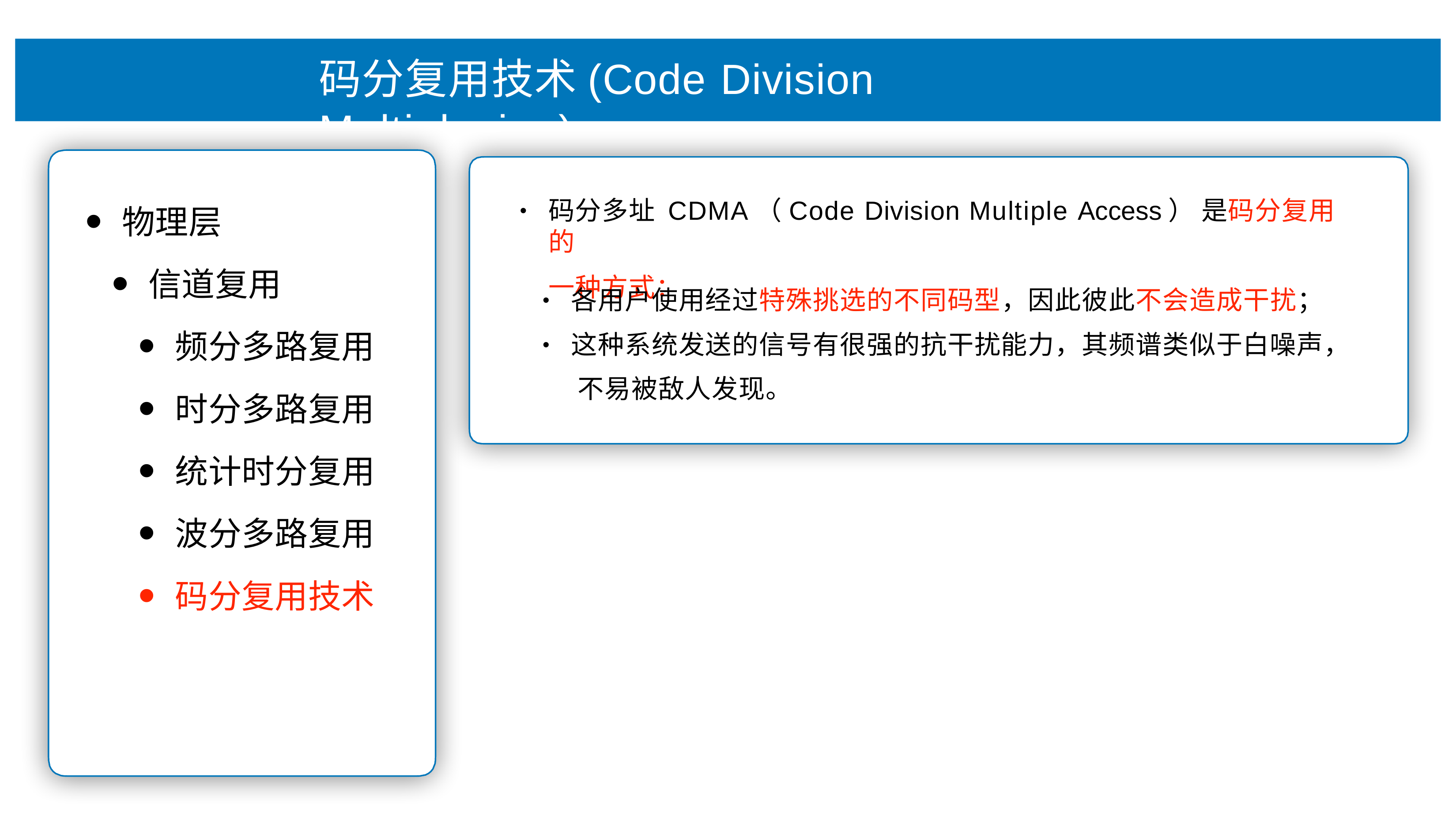

# 码分复⽤技术(Code Division Multiplexing)

码分多址 CDMA（Code Division Multiple Access） 是码分复⽤的
⼀种⽅式：
物理层
信道复⽤
频分多路复⽤
时分多路复⽤
统计时分复⽤
波分多路复⽤
码分复⽤技术
•
各⽤户使⽤经过特殊挑选的不同码型，因此彼此不会造成⼲扰；  这种系统发送的信号有很强的抗⼲扰能⼒，其频谱类似于⽩噪声，  不易被敌⼈发现。
•
•